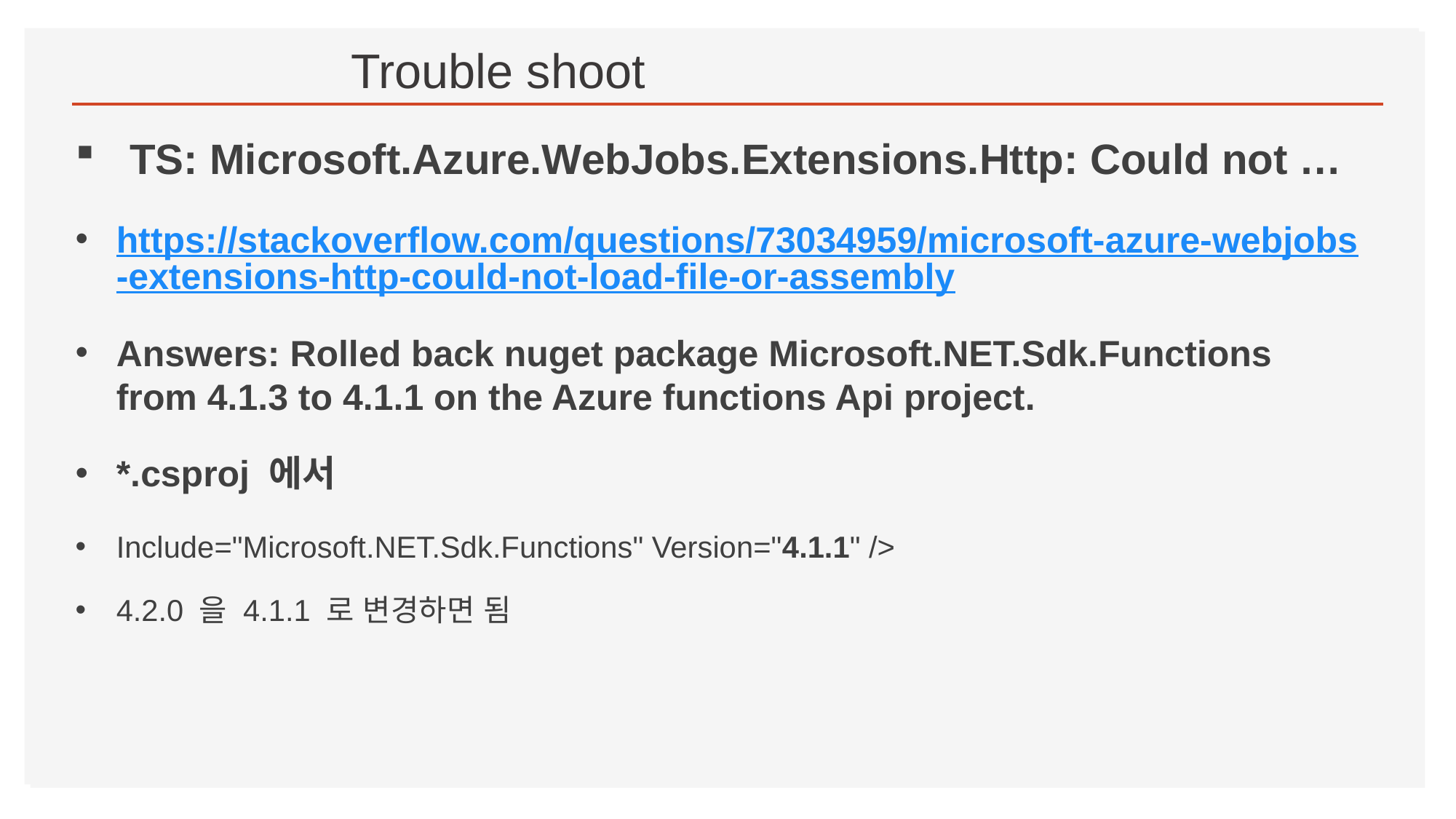

# Trouble shoot
TS: Microsoft.Azure.WebJobs.Extensions.Http: Could not …
https://stackoverflow.com/questions/73034959/microsoft-azure-webjobs-extensions-http-could-not-load-file-or-assembly
Answers: Rolled back nuget package Microsoft.NET.Sdk.Functions from 4.1.3 to 4.1.1 on the Azure functions Api project.
*.csproj 에서
Include="Microsoft.NET.Sdk.Functions" Version="4.1.1" />
4.2.0 을 4.1.1 로 변경하면 됨